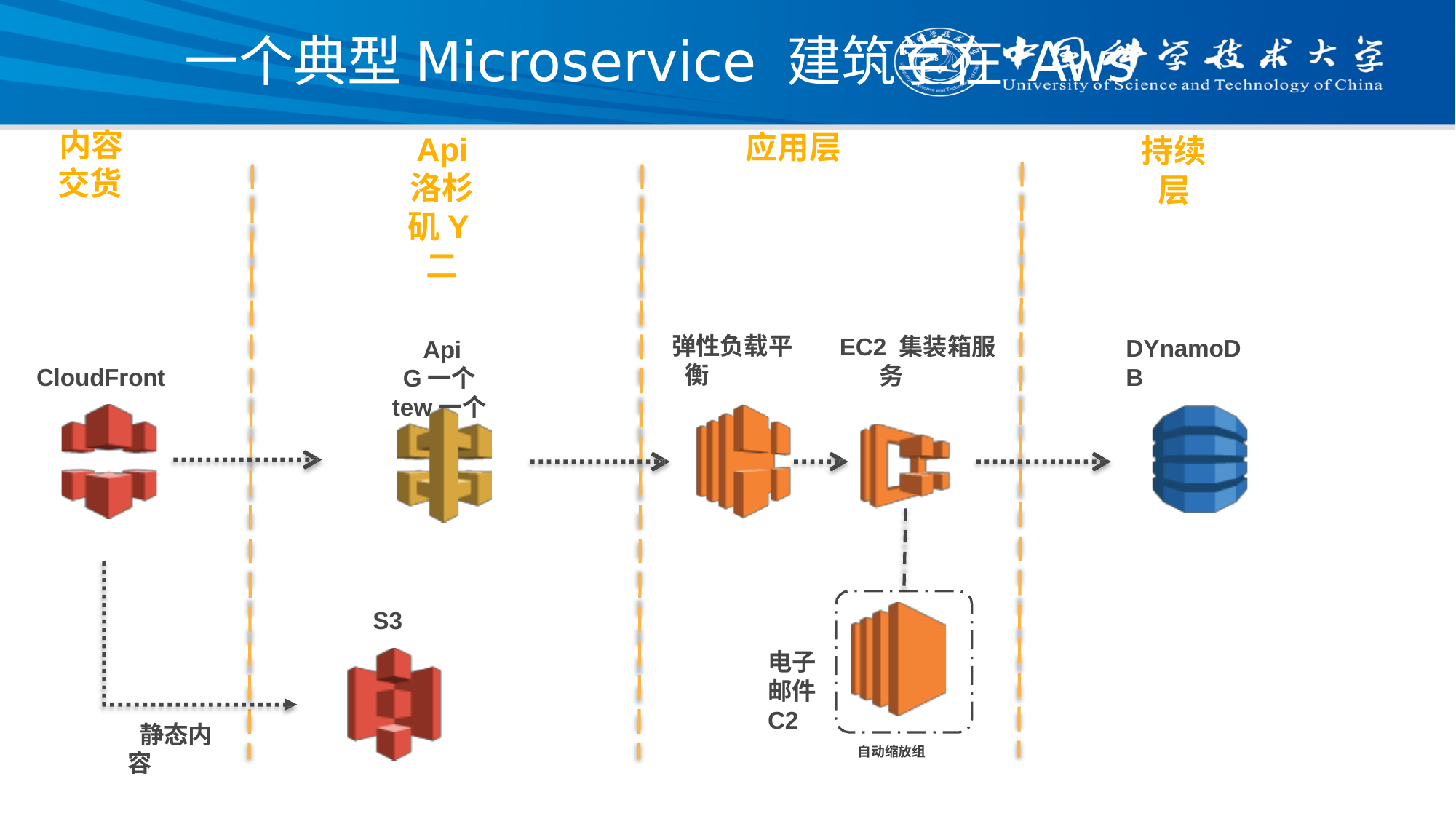

# 一个典型Microservice 建筑学在 Aws
内容
交货
应用层
Api
洛杉矶Y二
持续
层

弹性负载平衡
EC2 集装箱服务
DYnamoDB
Api
G一个tew一个Y
CloudFront

S3
电子邮件C2

静态内容
自动缩放组